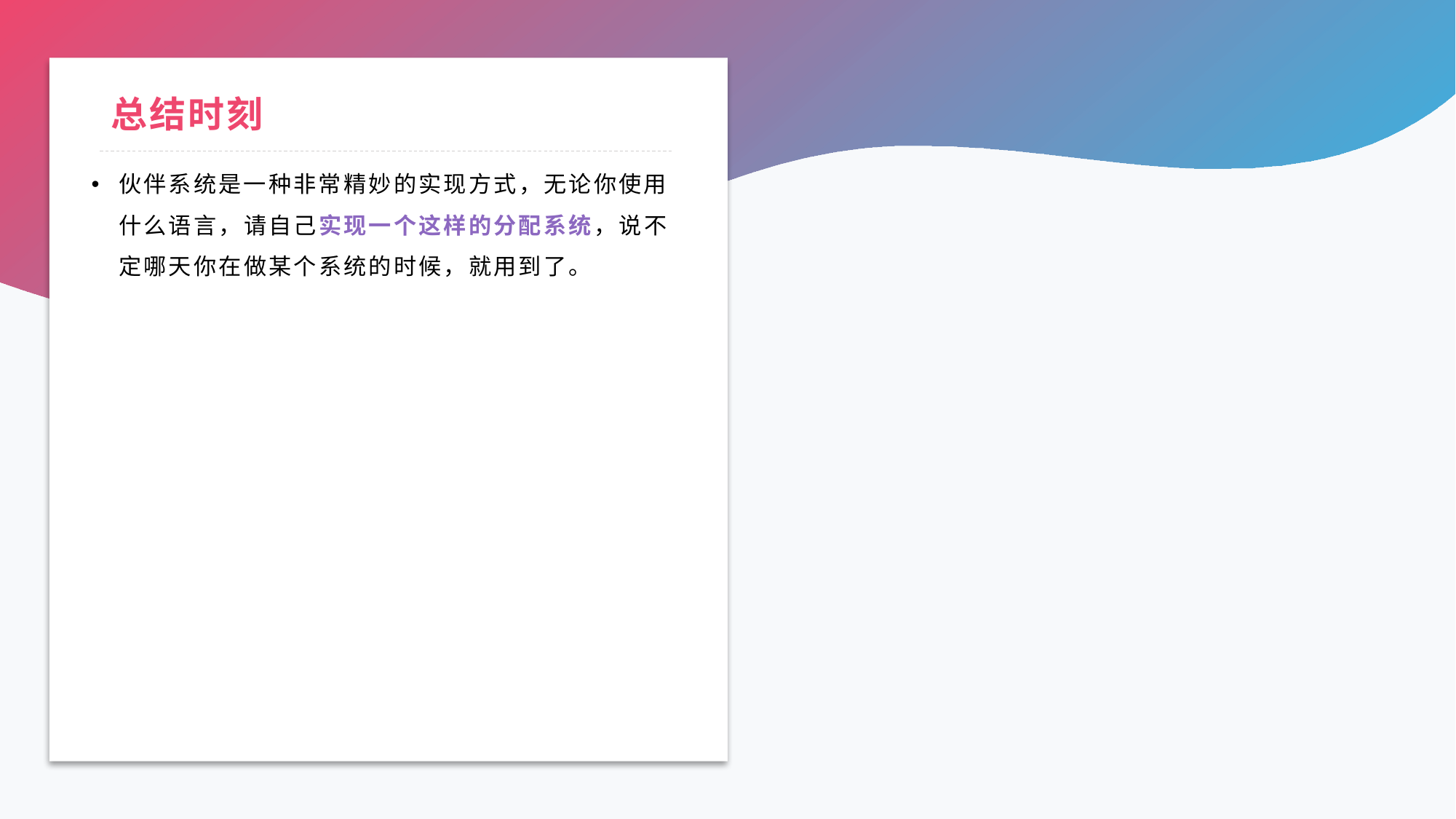

# 总结时刻
伙伴系统是一种非常精妙的实现方式，无论你使用什么语言，请自己实现一个这样的分配系统，说不定哪天你在做某个系统的时候，就用到了。